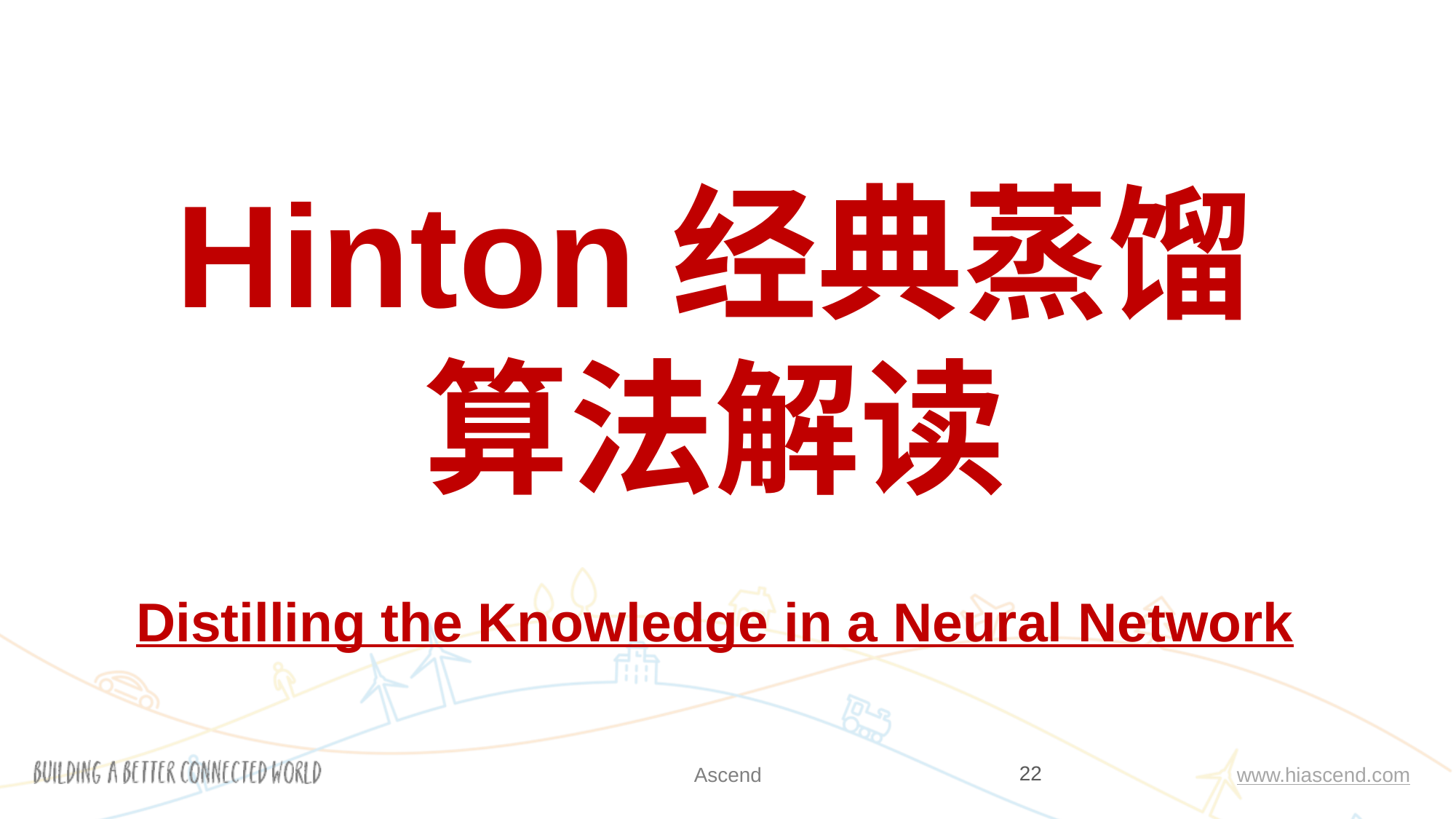

Hinton经典蒸馏
算法解读
Distilling the Knowledge in a Neural Network